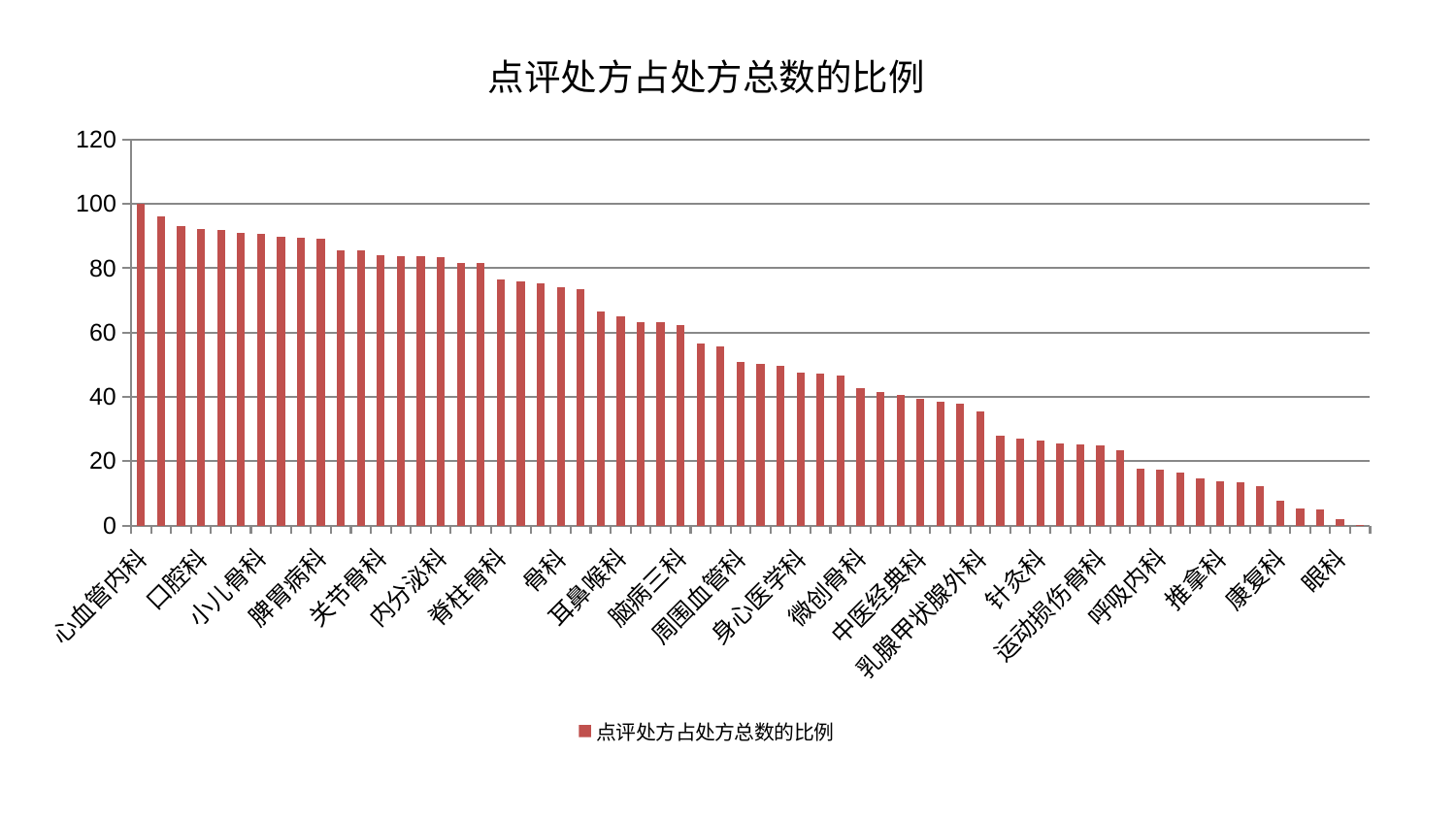

### Chart: 点评处方占处方总数的比例

| Category | 点评处方占处方总数的比例 |
|---|---|
| 心血管内科 | 100.00000000000001 |
| 心病四科 | 95.99324897360154 |
| 西区重症医学科 | 93.0342242341944 |
| 口腔科 | 92.2910518452703 |
| 泌尿外科 | 91.77905622944557 |
| 中医外治中心 | 90.84774566587562 |
| 小儿骨科 | 90.54556091766823 |
| 创伤骨科 | 89.93664066317184 |
| 肛肠科 | 89.40786405814842 |
| 脾胃病科 | 89.21983211305631 |
| 心病二科 | 85.6291221700526 |
| 血液科 | 85.56357357267596 |
| 关节骨科 | 84.06979474927492 |
| 肝胆外科 | 83.88765409089349 |
| 儿科 | 83.70440020889957 |
| 内分泌科 | 83.37043317727819 |
| 神经内科 | 81.6521187499335 |
| 东区重症医学科 | 81.51604968775925 |
| 脊柱骨科 | 76.55198754982645 |
| 肿瘤内科 | 76.00192782555185 |
| 肝病科 | 75.44830607509745 |
| 骨科 | 73.9606627514864 |
| 男科 | 73.40230411296625 |
| 脾胃科消化科合并 | 66.55222478099613 |
| 耳鼻喉科 | 64.99452992067084 |
| 皮肤科 | 63.158483428307335 |
| 肾脏内科 | 63.08402326299332 |
| 脑病三科 | 62.31234539959549 |
| 小儿推拿科 | 56.59403794434319 |
| 老年医学科 | 55.63771129939424 |
| 周围血管科 | 50.74848057656613 |
| 肾病科 | 50.32029225610214 |
| 脑病二科 | 49.787264299585736 |
| 身心医学科 | 47.50754753290676 |
| 产科 | 47.16454506809555 |
| 胸外科 | 46.66864519646039 |
| 微创骨科 | 42.84351571987337 |
| 普通外科 | 41.64343871640856 |
| 妇科妇二科合并 | 40.45637532253999 |
| 中医经典科 | 39.433473796384156 |
| 综合内科 | 38.357233620068776 |
| 妇二科 | 38.009816779429414 |
| 乳腺甲状腺外科 | 35.50341706154922 |
| 显微骨科 | 27.766875768567704 |
| 神经外科 | 27.09787338167518 |
| 针灸科 | 26.538228581231344 |
| 消化内科 | 25.461464824470177 |
| 美容皮肤科 | 25.116204946520217 |
| 运动损伤骨科 | 24.819864337940498 |
| 重症医学科 | 23.512384200136765 |
| 风湿病科 | 17.50125108753988 |
| 呼吸内科 | 17.377272272571595 |
| 心病一科 | 16.428926802072244 |
| 妇科 | 14.489528590051684 |
| 推拿科 | 13.620876530824924 |
| 心病三科 | 13.527620249650989 |
| 治未病中心 | 12.108141121493324 |
| 康复科 | 7.6148201229587915 |
| 东区肾病科 | 5.1364374227015395 |
| 脑病一科 | 4.9330911823915775 |
| 眼科 | 1.9490345061002798 |
| 医院 | 0.013246207012743793 |
227